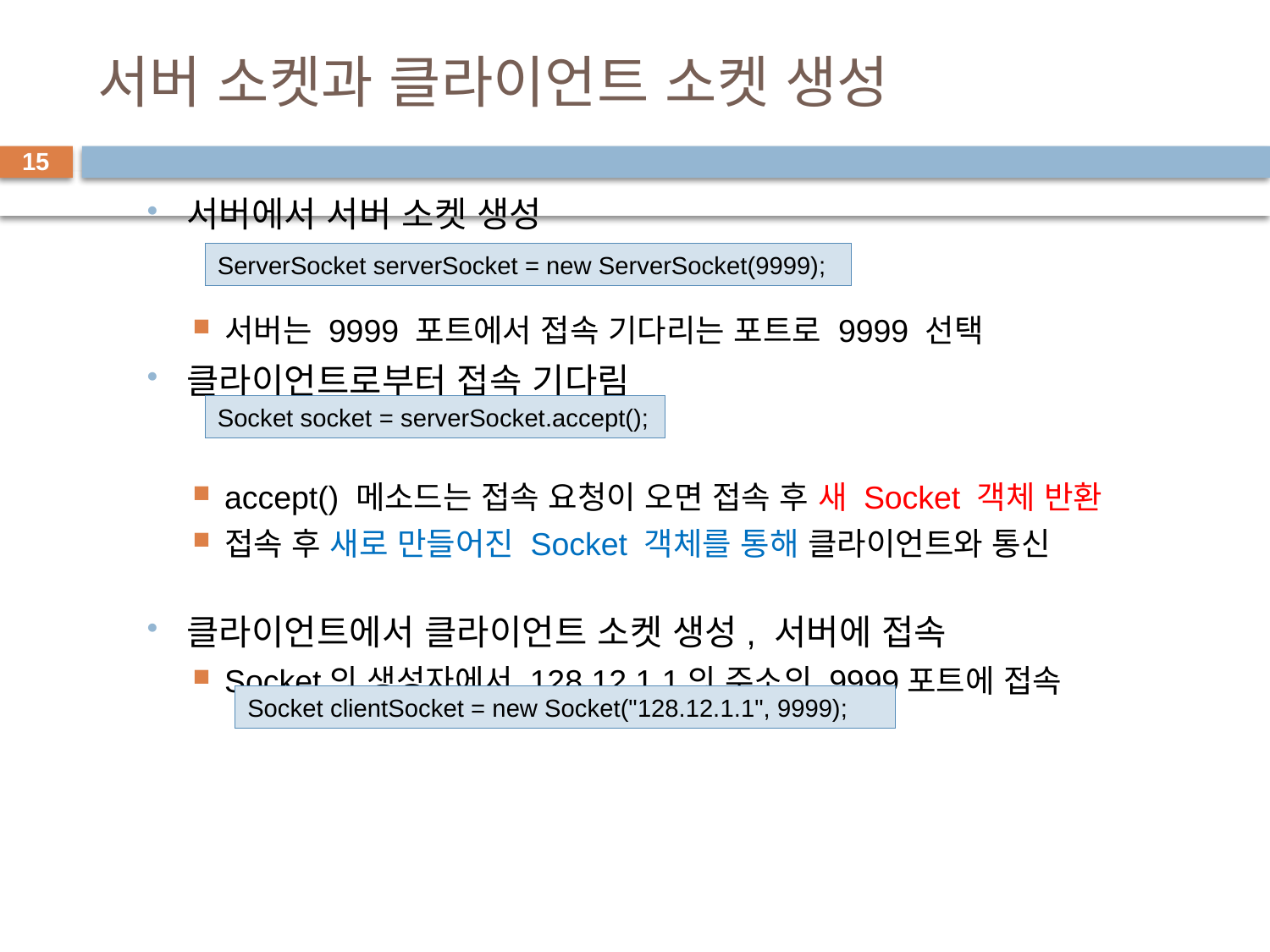

# 서버 소켓과 클라이언트 소켓 생성
15
서버에서 서버 소켓 생성

서버는 9999 포트에서 접속 기다리는 포트로 9999 선택
클라이언트로부터 접속 기다림

accept() 메소드는 접속 요청이 오면 접속 후 새 Socket 객체 반환
접속 후 새로 만들어진 Socket 객체를 통해 클라이언트와 통신
클라이언트에서 클라이언트 소켓 생성, 서버에 접속
Socket의 생성자에서 128.12.1.1의 주소의 9999포트에 접속

ServerSocket serverSocket = new ServerSocket(9999);
Socket socket = serverSocket.accept();
Socket clientSocket = new Socket("128.12.1.1", 9999);